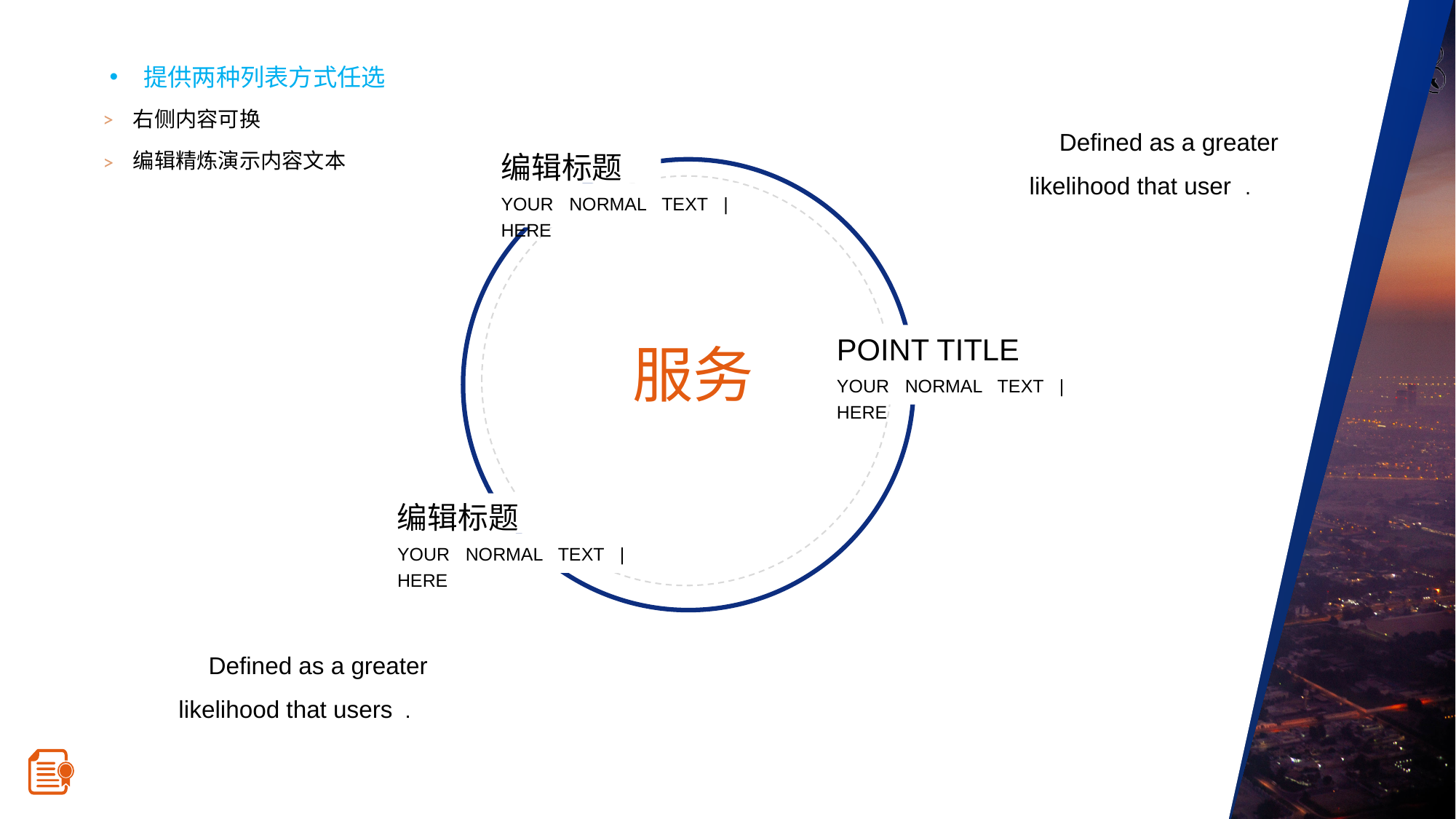

提供两种列表方式任选

右侧内容可换

>
编辑精炼演示内容文本

>
     Defined as a greater likelihood that user  .
编辑标题
YOUR NORMAL TEXT | HERE

POINT TITLE
YOUR NORMAL TEXT | HERE

服务
编辑标题
YOUR NORMAL TEXT | HERE

     Defined as a greater likelihood that users  .